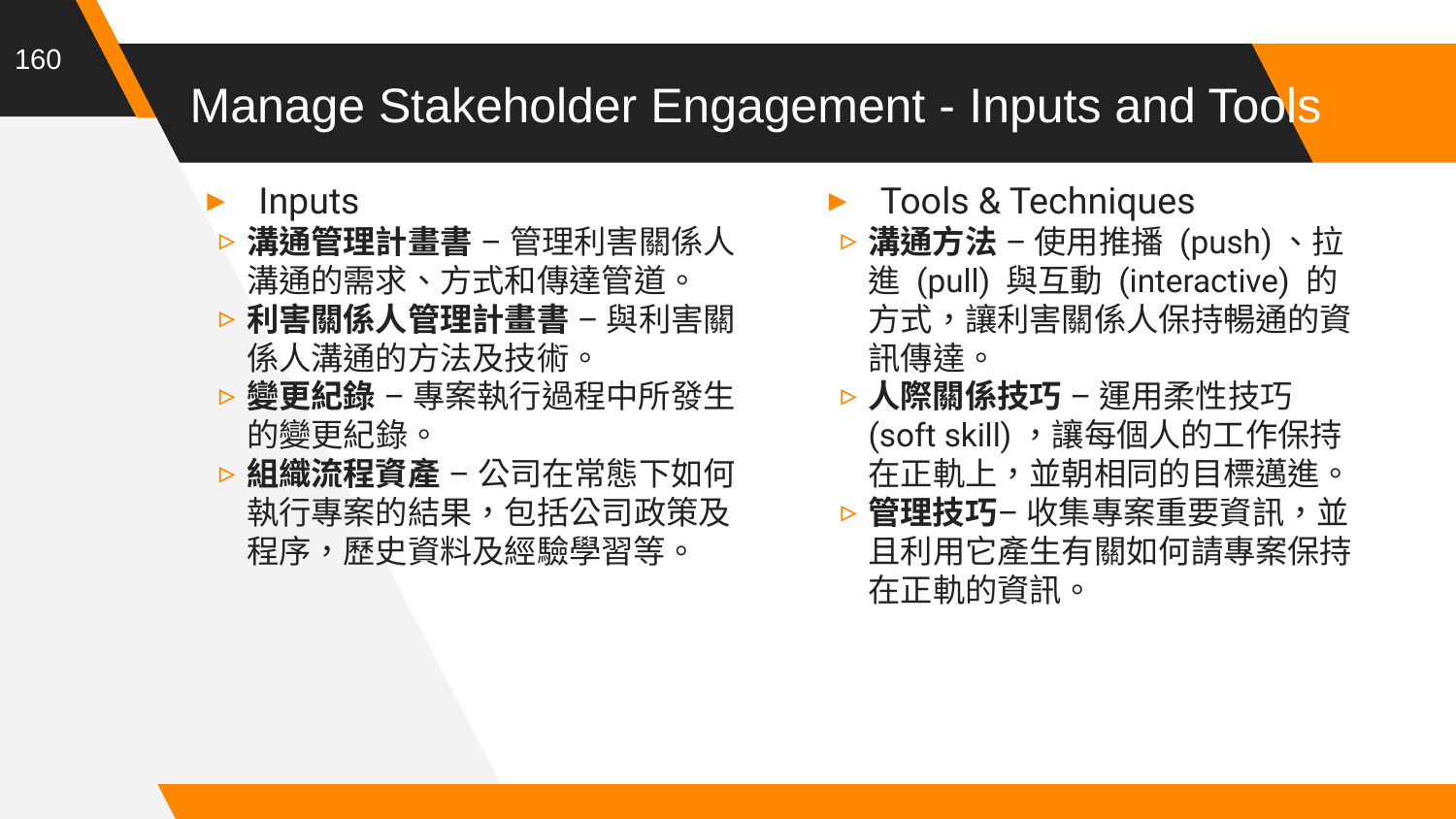

160
# Manage Stakeholder Engagement - Inputs and Tools
Inputs
溝通管理計畫書 – 管理利害關係人溝通的需求、方式和傳達管道。
利害關係人管理計畫書 – 與利害關係人溝通的方法及技術。
變更紀錄 – 專案執行過程中所發生的變更紀錄。
組織流程資產 – 公司在常態下如何執行專案的結果，包括公司政策及程序，歷史資料及經驗學習等。
Tools & Techniques
溝通方法 – 使用推播 (push)、拉進 (pull) 與互動 (interactive) 的方式，讓利害關係人保持暢通的資訊傳達。
人際關係技巧 – 運用柔性技巧 (soft skill)，讓每個人的工作保持在正軌上，並朝相同的目標邁進。
管理技巧– 收集專案重要資訊，並且利用它產生有關如何請專案保持在正軌的資訊。